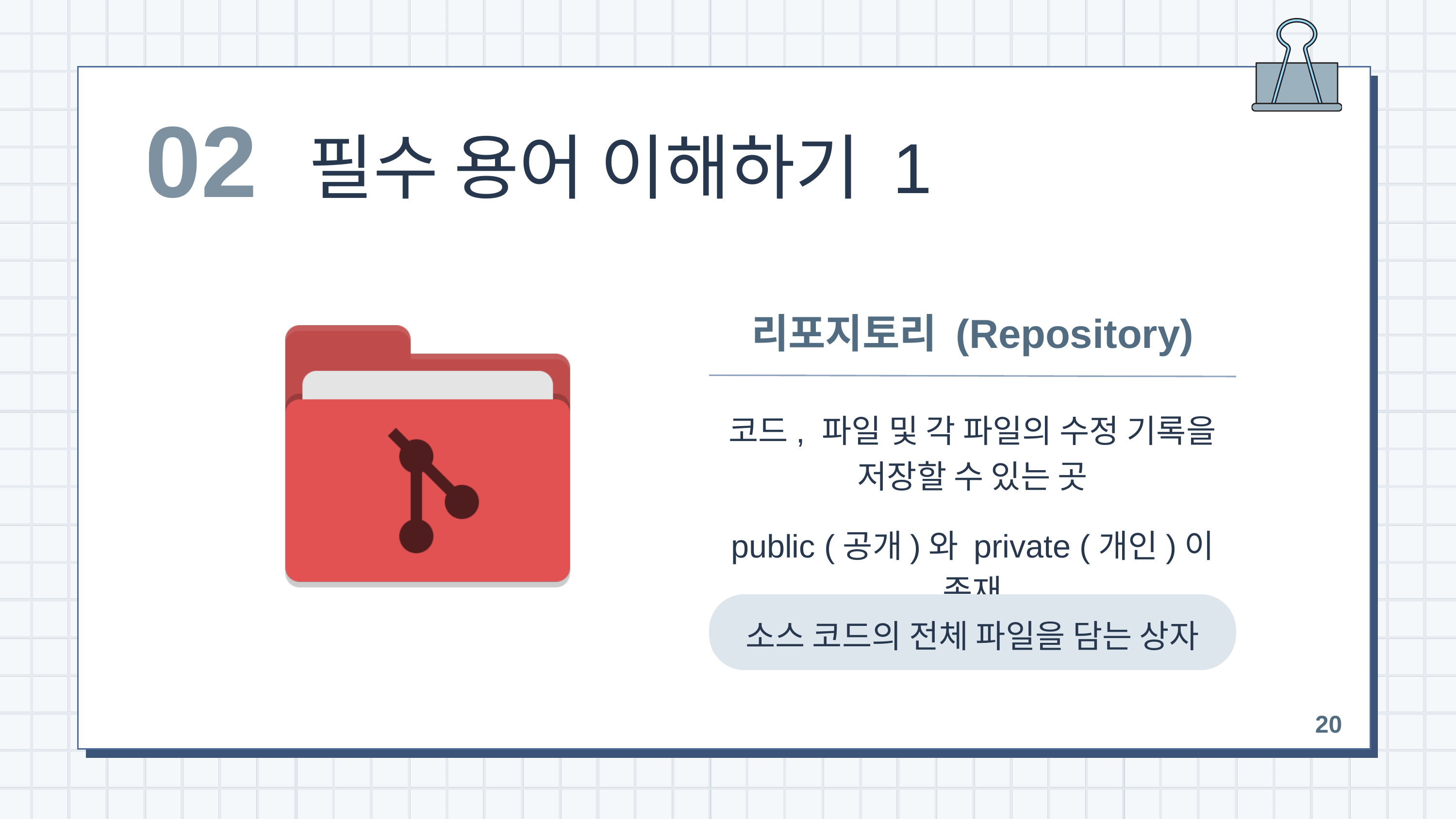

02
필수 용어 이해하기 1

리포지토리 (Repository)

코드, 파일 및 각 파일의 수정 기록을
저장할 수 있는 곳
public (공개)와 private (개인)이 존재

소스 코드의 전체 파일을 담는 상자
20